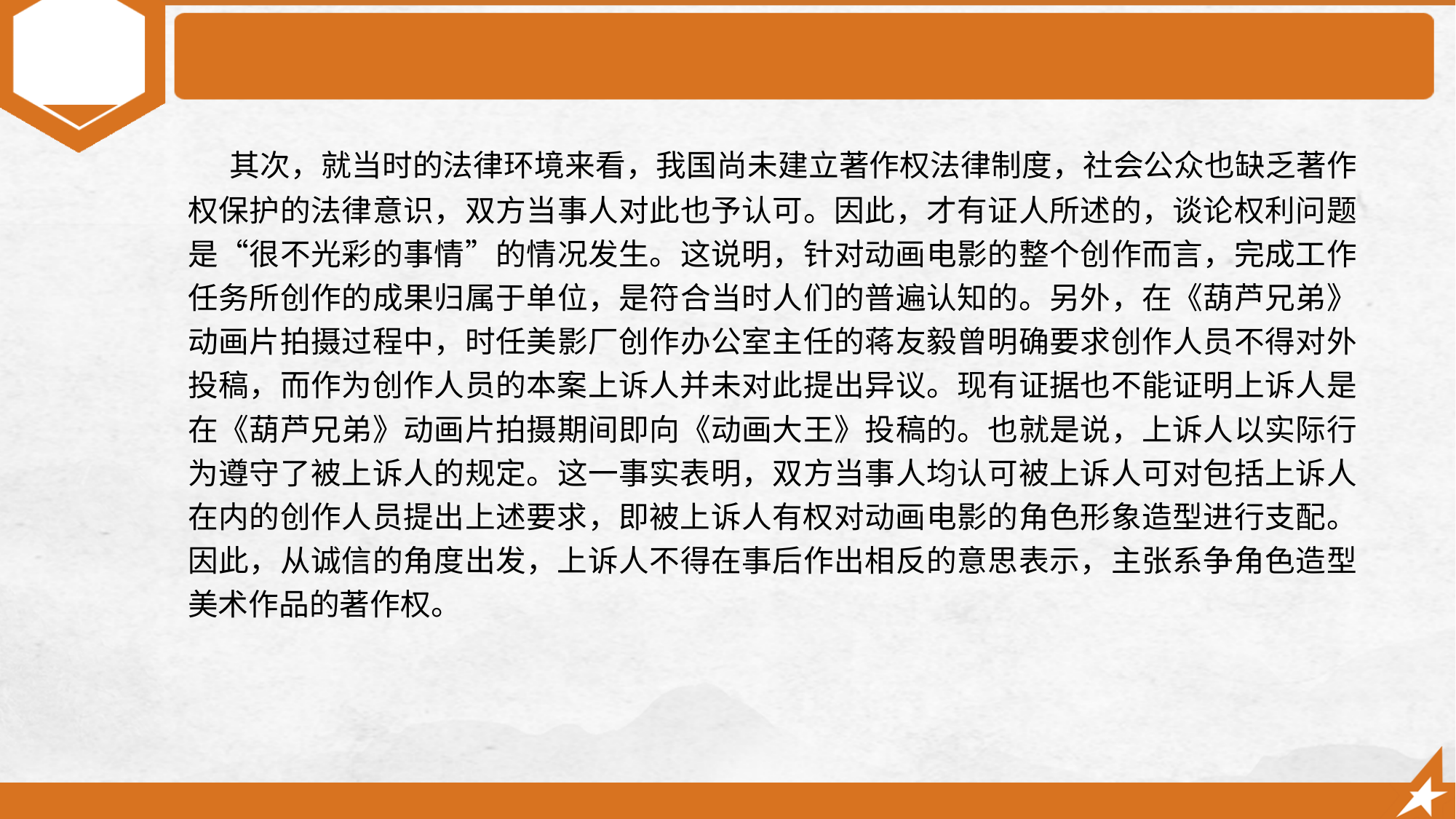

其次，就当时的法律环境来看，我国尚未建立著作权法律制度，社会公众也缺乏著作权保护的法律意识，双方当事人对此也予认可。因此，才有证人所述的，谈论权利问题是“很不光彩的事情”的情况发生。这说明，针对动画电影的整个创作而言，完成工作任务所创作的成果归属于单位，是符合当时人们的普遍认知的。另外，在《葫芦兄弟》动画片拍摄过程中，时任美影厂创作办公室主任的蒋友毅曾明确要求创作人员不得对外投稿，而作为创作人员的本案上诉人并未对此提出异议。现有证据也不能证明上诉人是在《葫芦兄弟》动画片拍摄期间即向《动画大王》投稿的。也就是说，上诉人以实际行为遵守了被上诉人的规定。这一事实表明，双方当事人均认可被上诉人可对包括上诉人在内的创作人员提出上述要求，即被上诉人有权对动画电影的角色形象造型进行支配。因此，从诚信的角度出发，上诉人不得在事后作出相反的意思表示，主张系争角色造型美术作品的著作权。